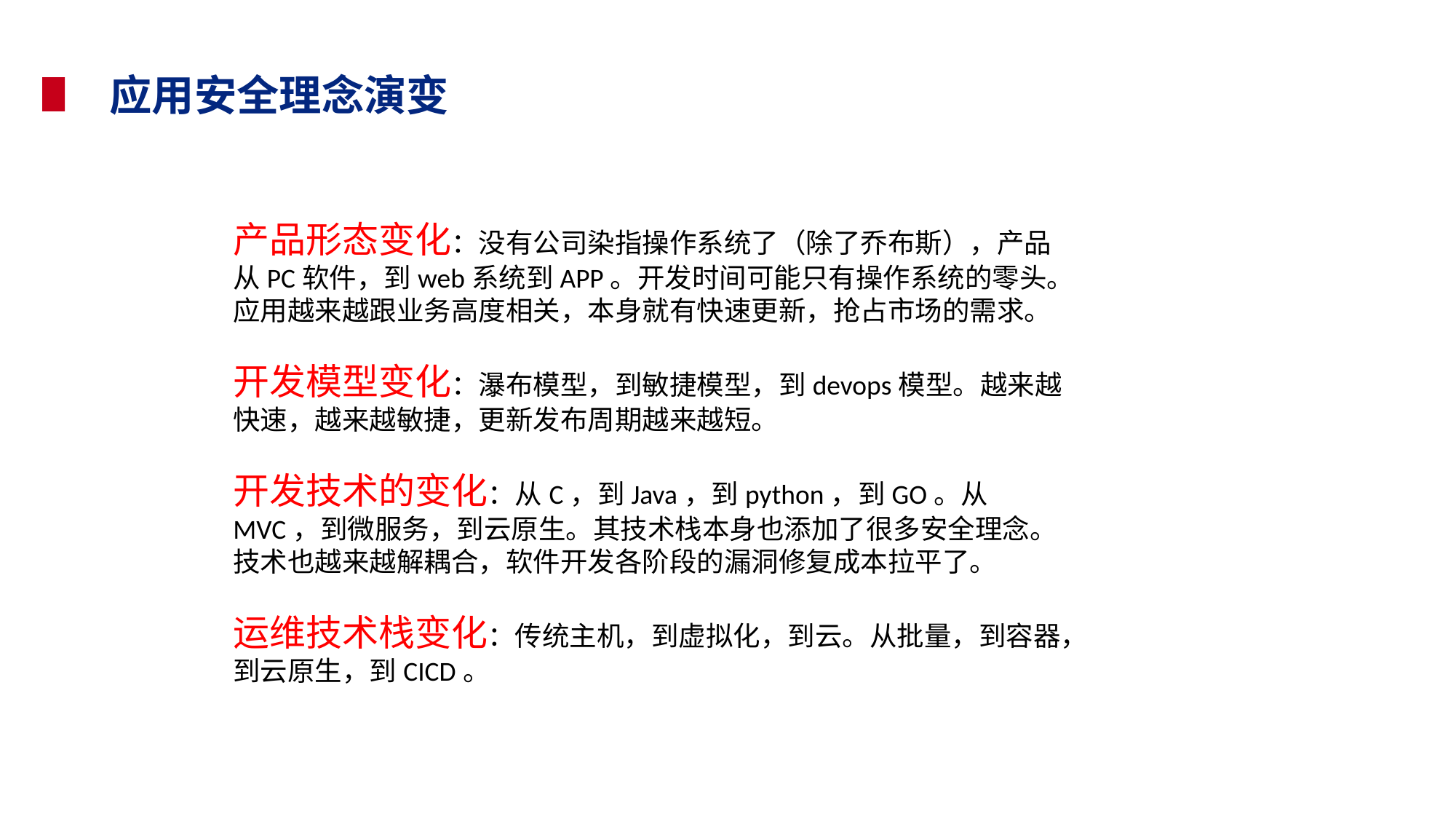

应用安全理念演变

产品形态变化：没有公司染指操作系统了（除了乔布斯），产品从PC软件，到web系统到APP。开发时间可能只有操作系统的零头。应用越来越跟业务高度相关，本身就有快速更新，抢占市场的需求。 开发模型变化：瀑布模型，到敏捷模型，到devops模型。越来越快速，越来越敏捷，更新发布周期越来越短。 开发技术的变化：从C，到Java，到python，到GO。从MVC，到微服务，到云原生。其技术栈本身也添加了很多安全理念。技术也越来越解耦合，软件开发各阶段的漏洞修复成本拉平了。 运维技术栈变化：传统主机，到虚拟化，到云。从批量，到容器，到云原生，到CICD。